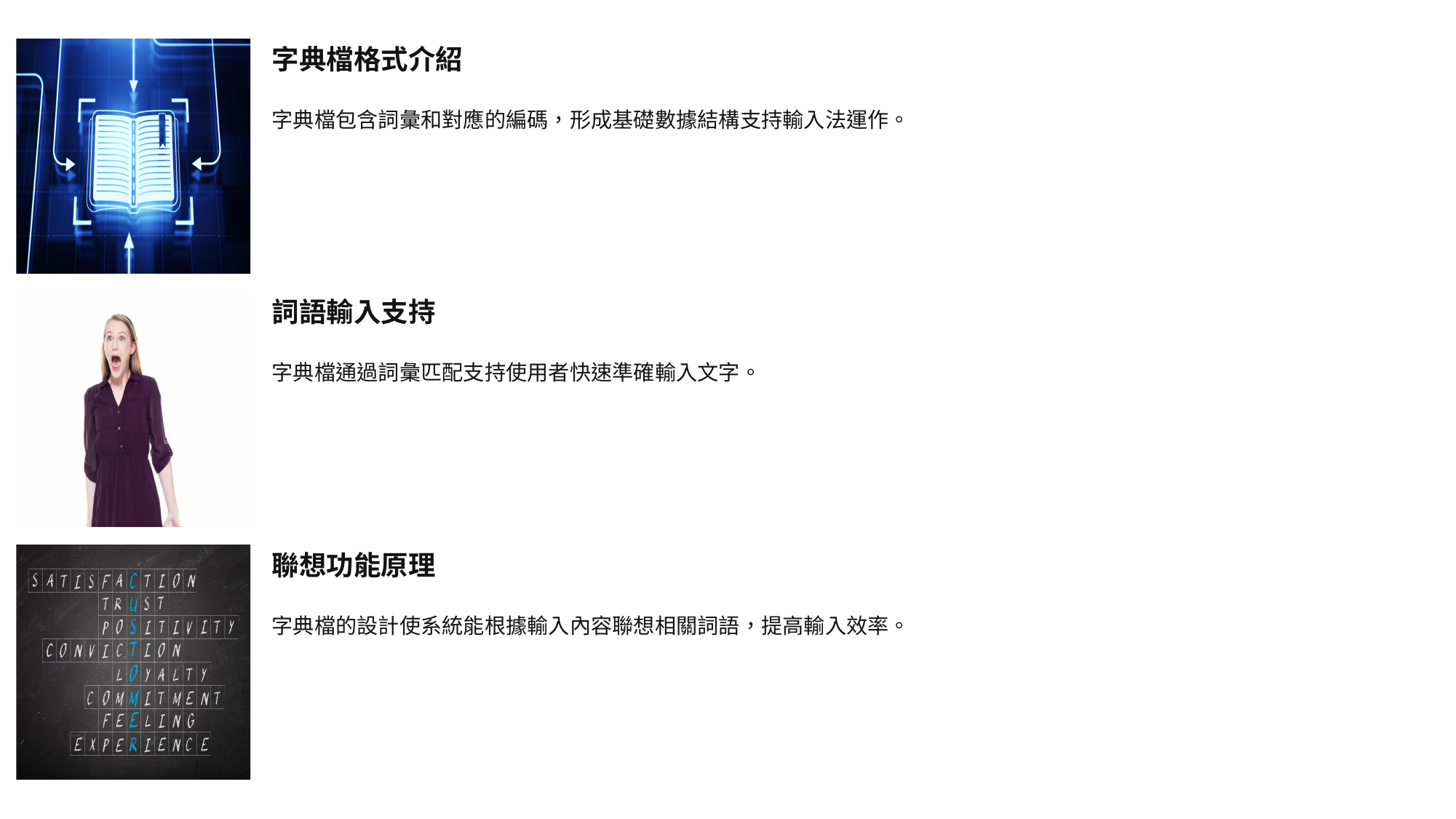

# 字典檔的結構與基本原理
字典檔格式介紹
字典檔包含詞彙和對應的編碼，形成基礎數據結構支持輸入法運作。
詞語輸入支持
字典檔通過詞彙匹配支持使用者快速準確輸入文字。
聯想功能原理
字典檔的設計使系統能根據輸入內容聯想相關詞語，提高輸入效率。